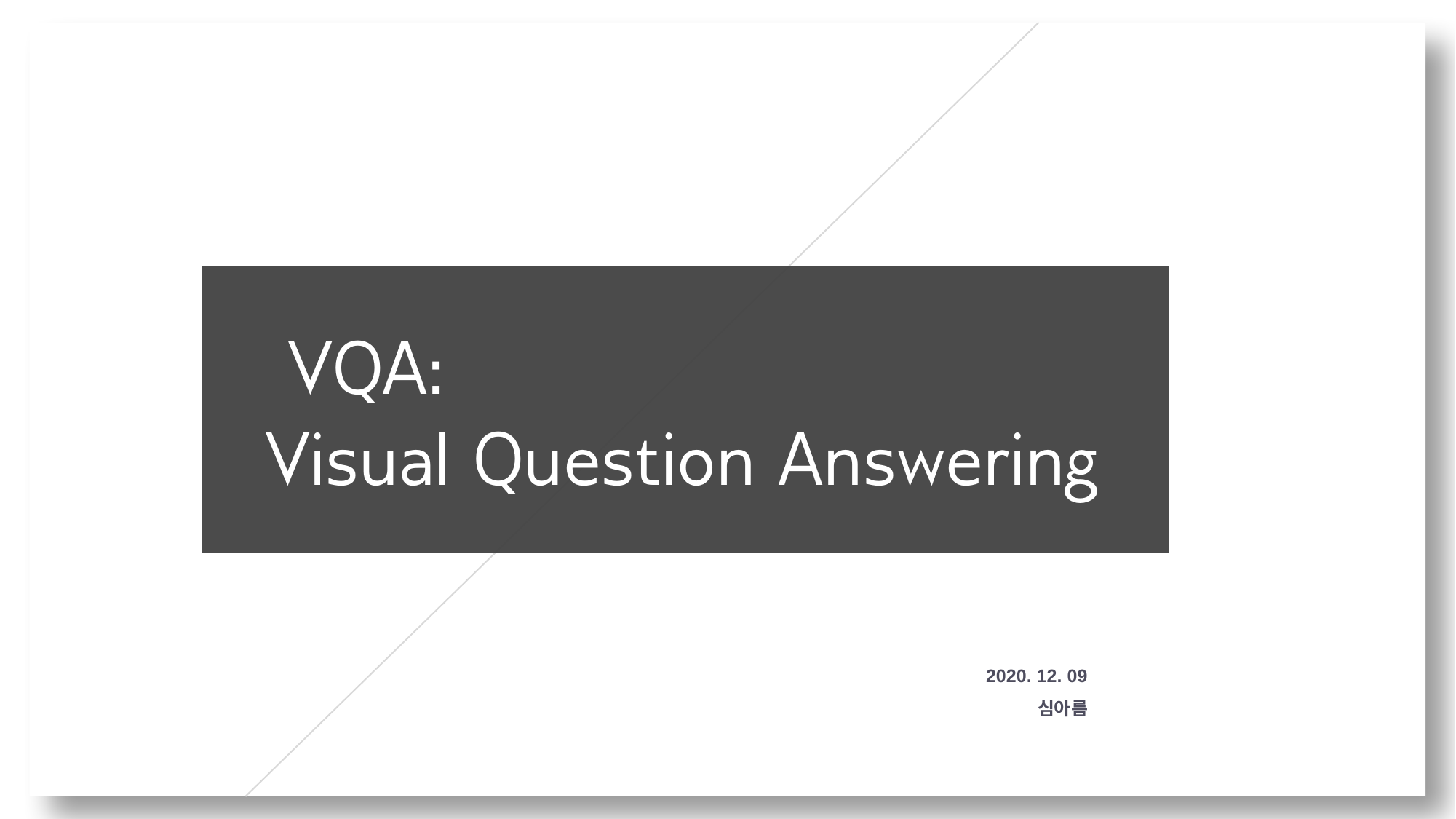

1

   VQA:
Visual Question Answering
2020. 12. 09
심아름